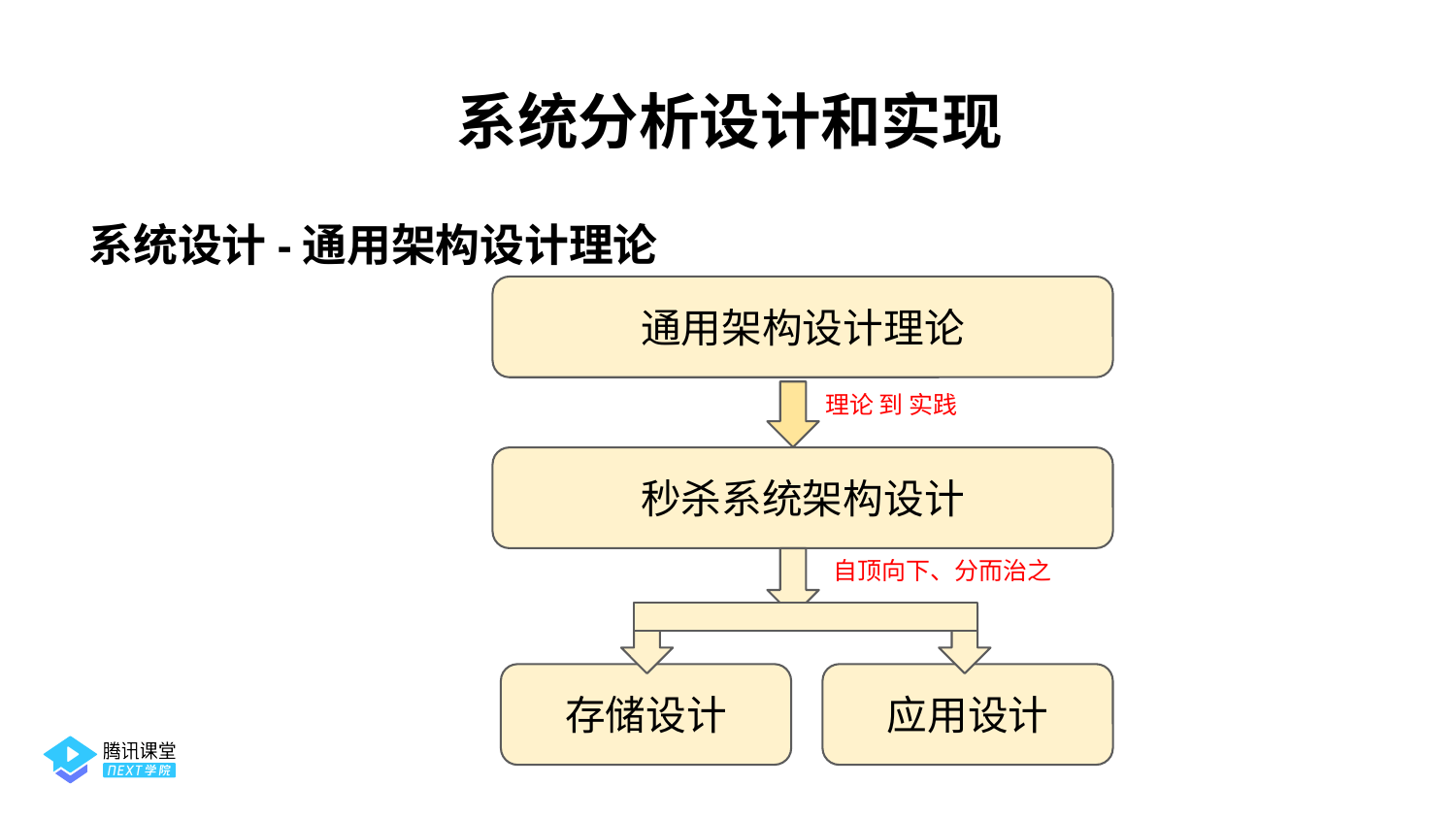

系统分析设计和实现
系统设计-通用架构设计理论
通用架构设计理论

理论 到 实践
秒杀系统架构设计

自顶向下、分而治之

存储设计
应用设计